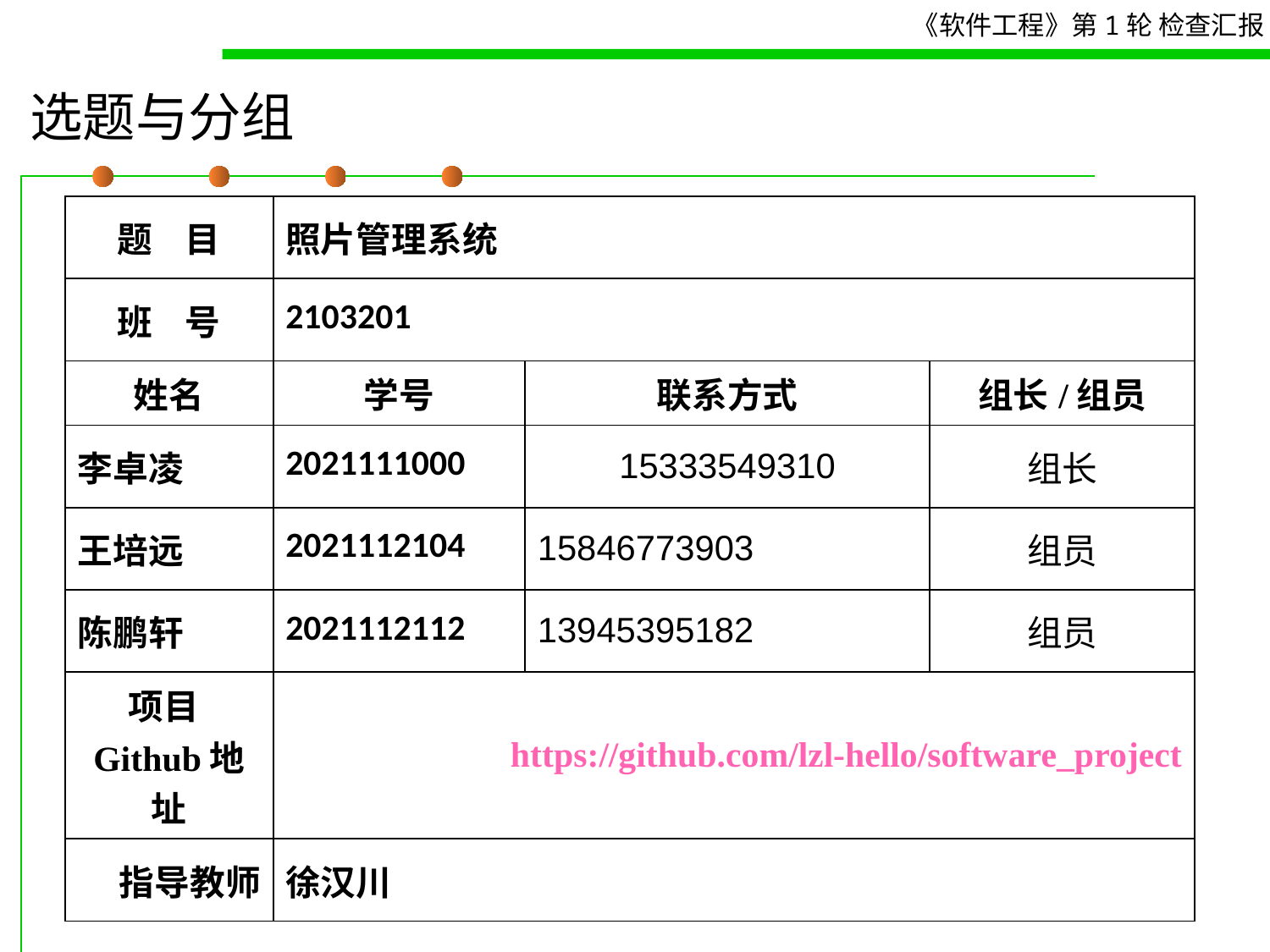

# 选题与分组
| 题 目 | 照片管理系统 |  |  |
| --- | --- | --- | --- |
| 班 号 | 2103201 |  |  |
| 姓名 | 学号 | 联系方式 | 组长/组员 |
| 李卓凌 | 2021111000 | 15333549310 | 组长 |
| 王培远 | 2021112104 | 15846773903 | 组员 |
| 陈鹏轩 | 2021112112 | 13945395182 | 组员 |
| 项目Github地址 | https://github.com/lzl-hello/software\_project |  |  |
| 指导教师 | 徐汉川 |  |  |